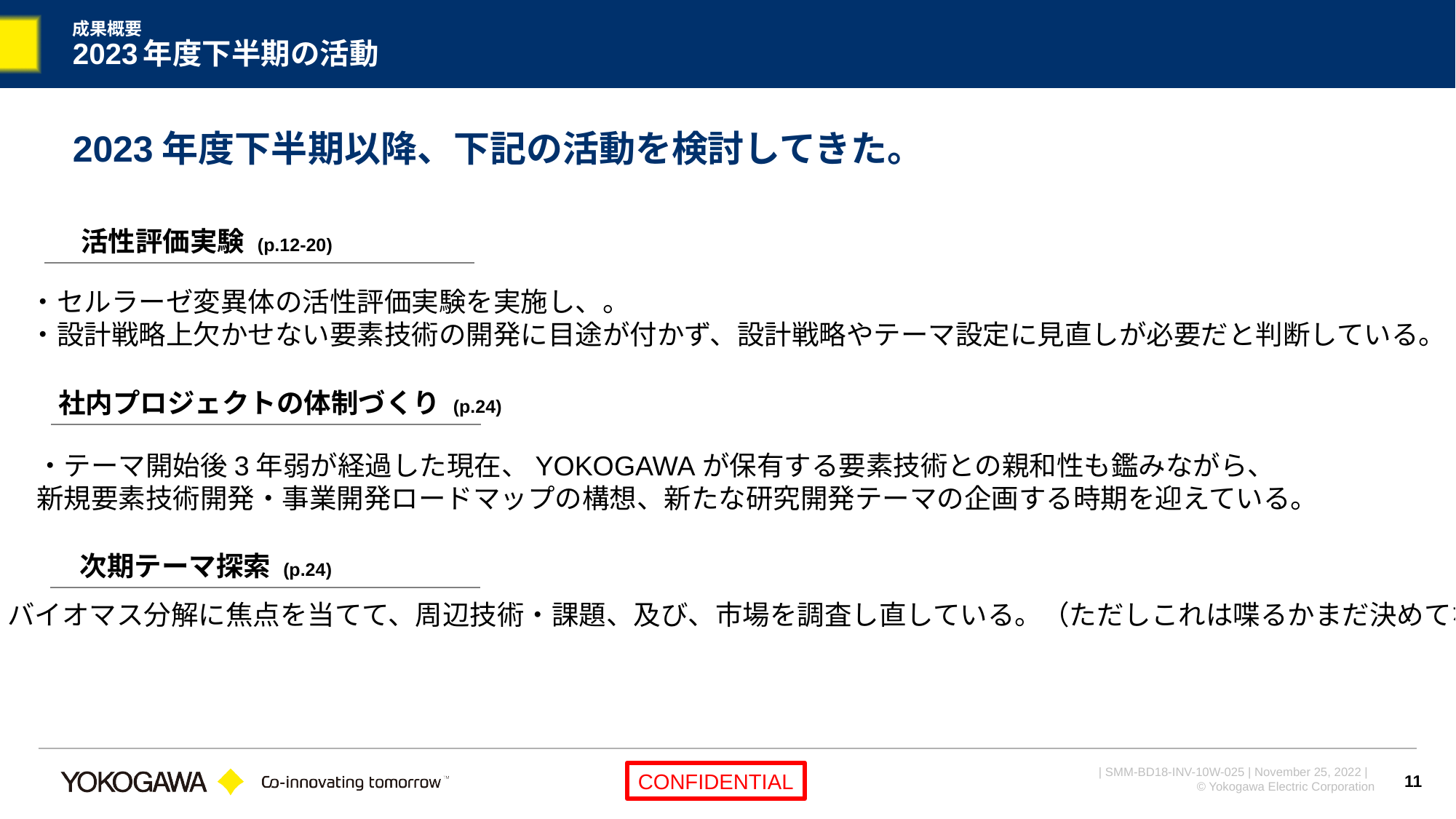

# 成果概要 2023年度下半期の活動
2023年度下半期以降、下記の活動を検討してきた。
活性評価実験 (p.12-20)
・セルラーゼ変異体の活性評価実験を実施し、。
・設計戦略上欠かせない要素技術の開発に目途が付かず、設計戦略やテーマ設定に見直しが必要だと判断している。
社内プロジェクトの体制づくり (p.24)
・テーマ開始後3年弱が経過した現在、YOKOGAWAが保有する要素技術との親和性も鑑みながら、
新規要素技術開発・事業開発ロードマップの構想、新たな研究開発テーマの企画する時期を迎えている。
次期テーマ探索 (p.24)
・バイオマス分解に焦点を当てて、周辺技術・課題、及び、市場を調査し直している。（ただしこれは喋るかまだ決めてない）
11